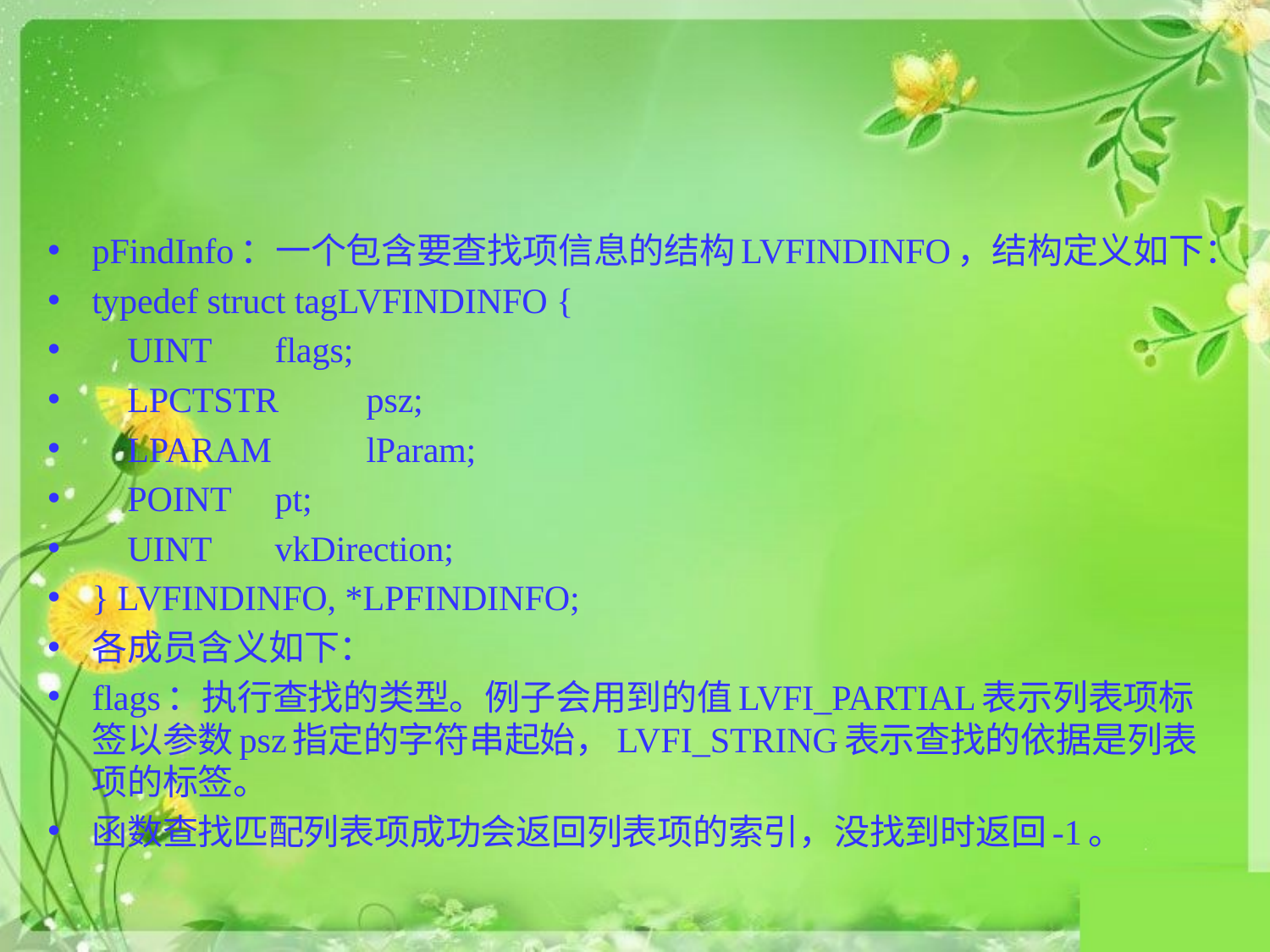

#
pFindInfo：一个包含要查找项信息的结构LVFINDINFO，结构定义如下：
typedef struct tagLVFINDINFO {
    UINT 		flags;
    LPCTSTR 	psz;
    LPARAM 	lParam;
    POINT 		pt;
    UINT 		vkDirection;
} LVFINDINFO, *LPFINDINFO;
各成员含义如下：
flags：执行查找的类型。例子会用到的值LVFI_PARTIAL表示列表项标签以参数psz指定的字符串起始，LVFI_STRING表示查找的依据是列表项的标签。
函数查找匹配列表项成功会返回列表项的索引，没找到时返回-1。